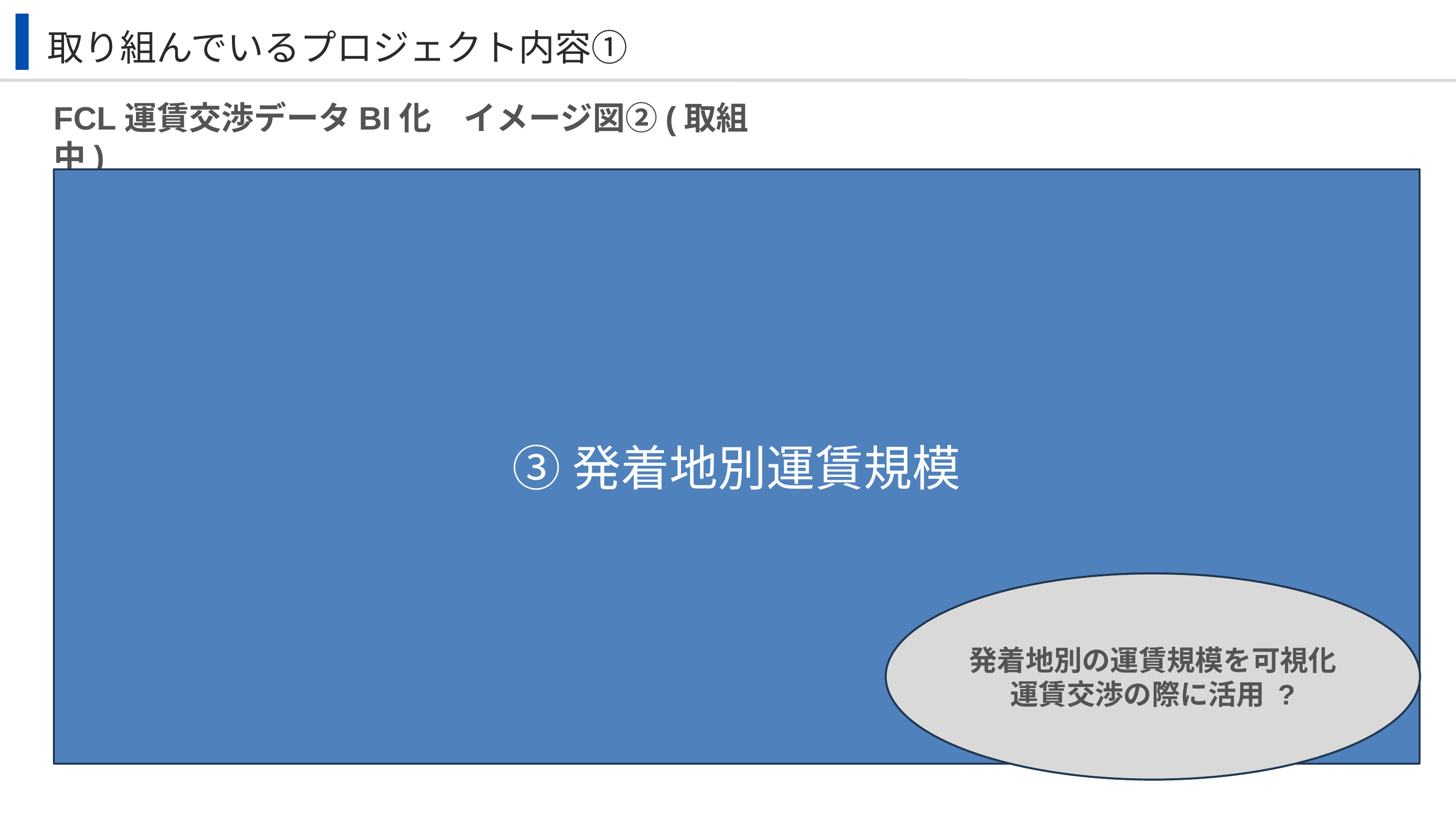

取り組んでいるプロジェクト内容①

FCL運賃交渉データBI化　イメージ図②(取組中)
③発着地別運賃規模
発着地別の運賃規模を可視化
運賃交渉の際に活用 ?